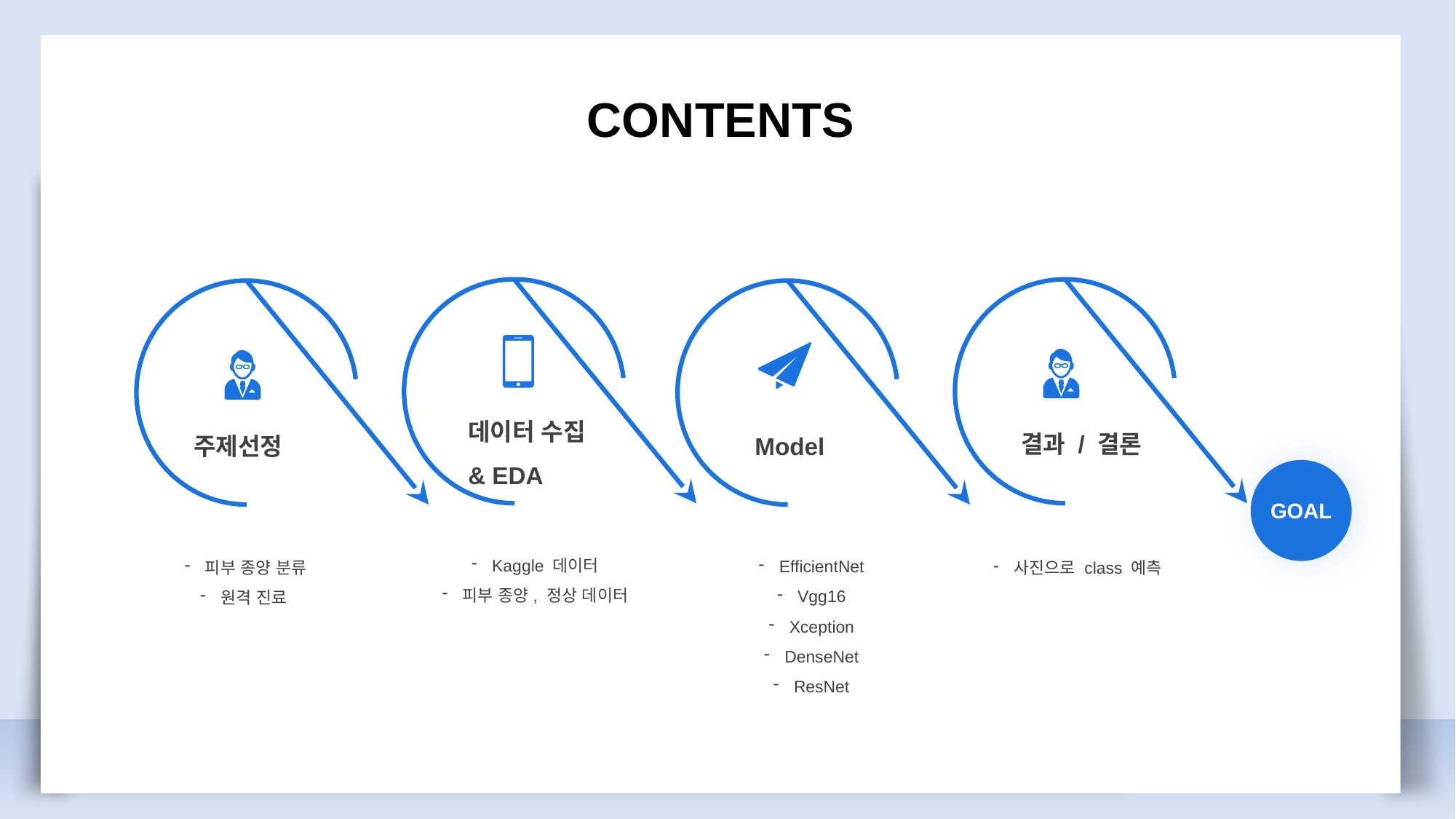

CONTENTS

데이터 수집 & EDA
결과 / 결론
주제선정
Model
GOAL
Kaggle 데이터
피부 종양, 정상 데이터

EfficientNet
Vgg16
Xception
DenseNet
ResNet

피부 종양 분류
원격 진료
사진으로 class 예측